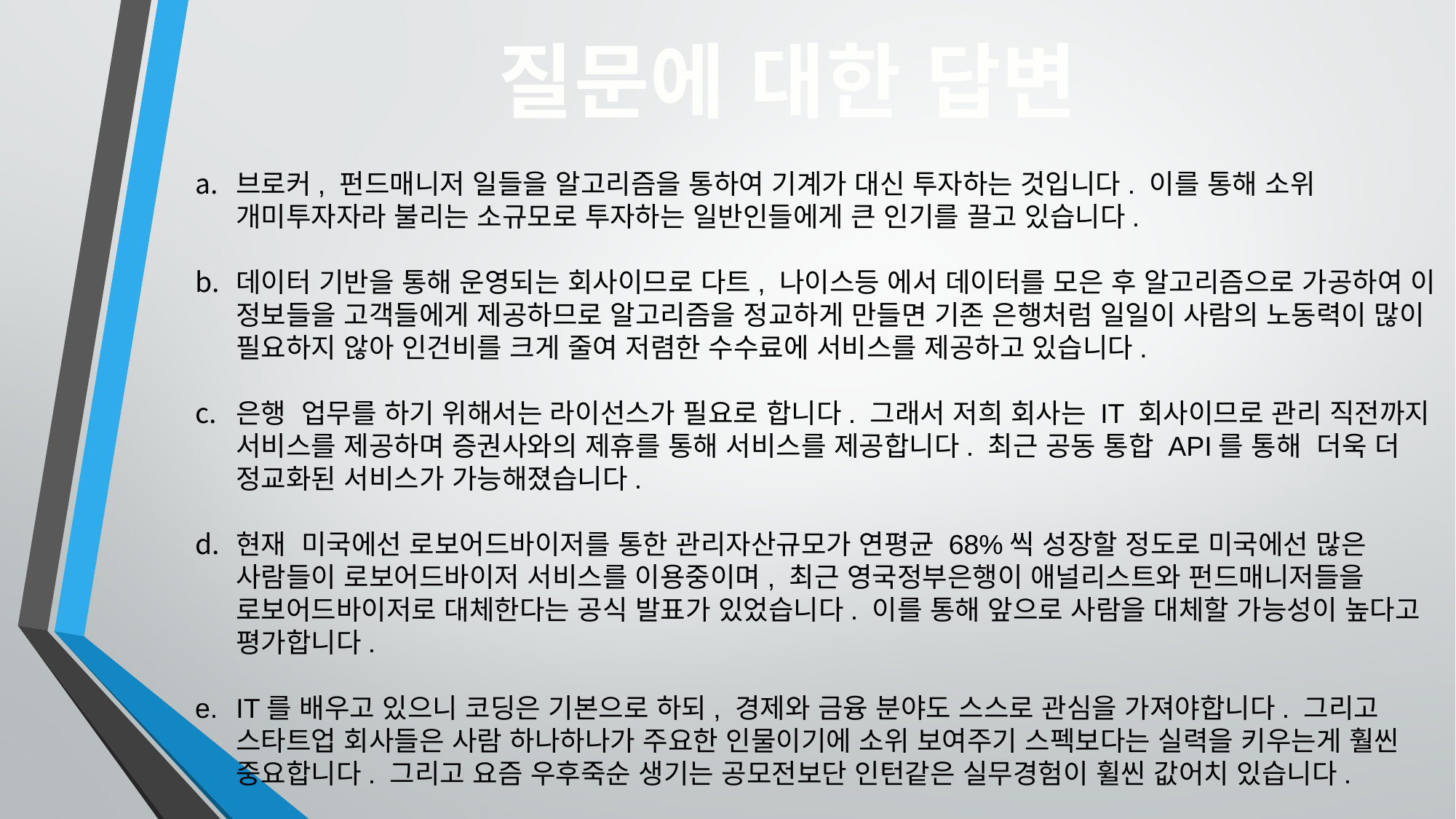

질문에 대한 답변
브로커, 펀드매니저 일들을 알고리즘을 통하여 기계가 대신 투자하는 것입니다. 이를 통해 소위 개미투자자라 불리는 소규모로 투자하는 일반인들에게 큰 인기를 끌고 있습니다.

데이터 기반을 통해 운영되는 회사이므로 다트, 나이스등 에서 데이터를 모은 후 알고리즘으로 가공하여 이 정보들을 고객들에게 제공하므로 알고리즘을 정교하게 만들면 기존 은행처럼 일일이 사람의 노동력이 많이 필요하지 않아 인건비를 크게 줄여 저렴한 수수료에 서비스를 제공하고 있습니다.

은행  업무를 하기 위해서는 라이선스가 필요로 합니다. 그래서 저희 회사는 IT 회사이므로 관리 직전까지 서비스를 제공하며 증권사와의 제휴를 통해 서비스를 제공합니다. 최근 공동 통합 API를 통해  더욱 더 정교화된 서비스가 가능해졌습니다.

현재  미국에선 로보어드바이저를 통한 관리자산규모가 연평균 68%씩 성장할 정도로 미국에선 많은 사람들이 로보어드바이저 서비스를 이용중이며, 최근 영국정부은행이 애널리스트와 펀드매니저들을 로보어드바이저로 대체한다는 공식 발표가 있었습니다. 이를 통해 앞으로 사람을 대체할 가능성이 높다고 평가합니다.

IT를 배우고 있으니 코딩은 기본으로 하되, 경제와 금융 분야도 스스로 관심을 가져야합니다. 그리고 스타트업 회사들은 사람 하나하나가 주요한 인물이기에 소위 보여주기 스펙보다는 실력을 키우는게 훨씬 중요합니다. 그리고 요즘 우후죽순 생기는 공모전보단 인턴같은 실무경험이 휠씬 값어치 있습니다.